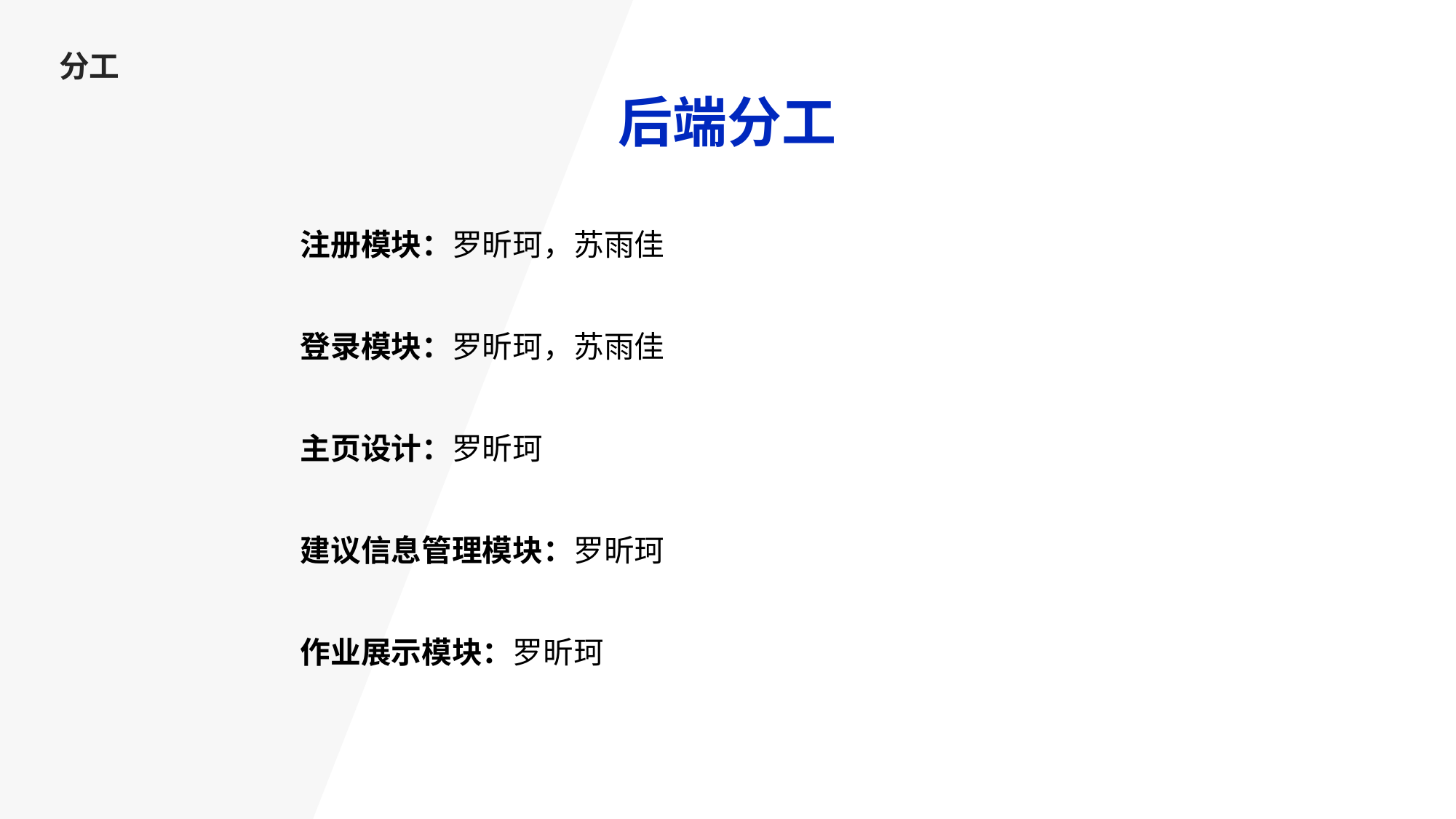

分工
后端分工
注册模块：罗昕珂，苏雨佳

登录模块：罗昕珂，苏雨佳

主页设计：罗昕珂

建议信息管理模块：罗昕珂

作业展示模块：罗昕珂